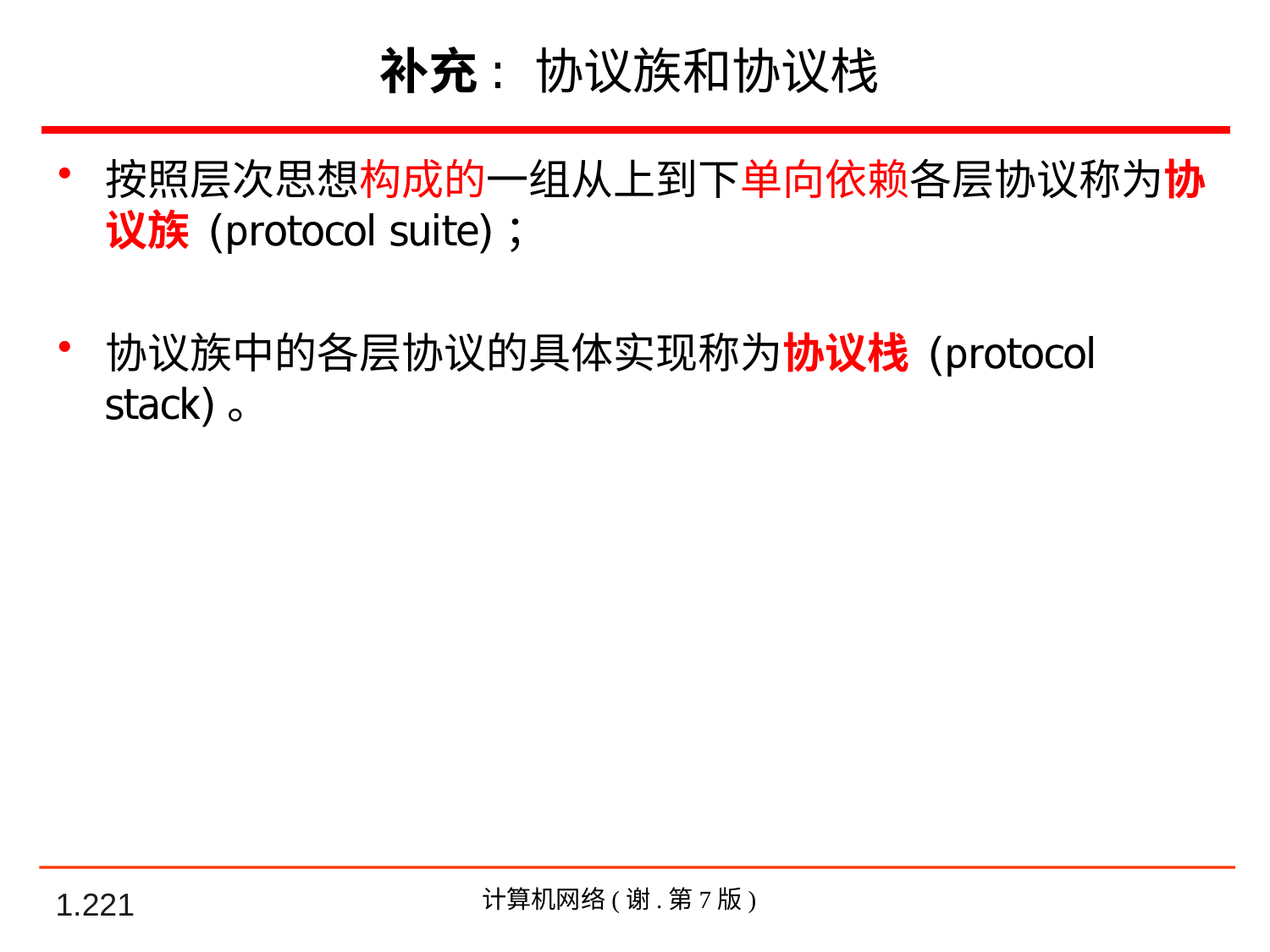

补充: 协议族和协议栈
按照层次思想构成的一组从上到下单向依赖各层协议称为协议族 (protocol suite)；

协议族中的各层协议的具体实现称为协议栈 (protocol stack)。